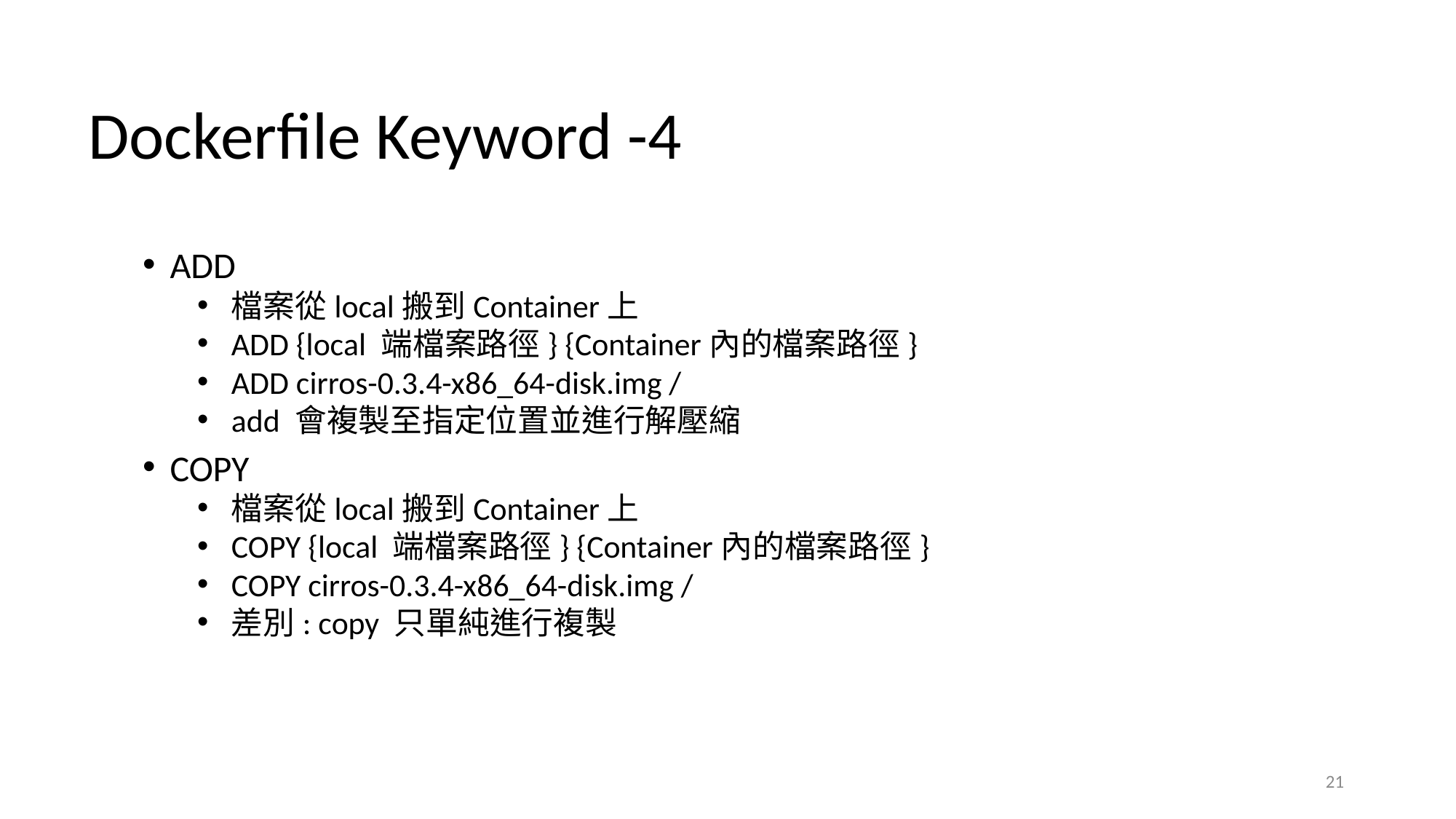

# Dockerfile Keyword -4
2021/4/21
ADD
檔案從local搬到Container上
ADD {local 端檔案路徑} {Container內的檔案路徑}
ADD cirros-0.3.4-x86_64-disk.img /
add 會複製至指定位置並進行解壓縮
COPY
檔案從local搬到Container上
COPY {local 端檔案路徑} {Container內的檔案路徑}
COPY cirros-0.3.4-x86_64-disk.img /
差別: copy 只單純進行複製
21